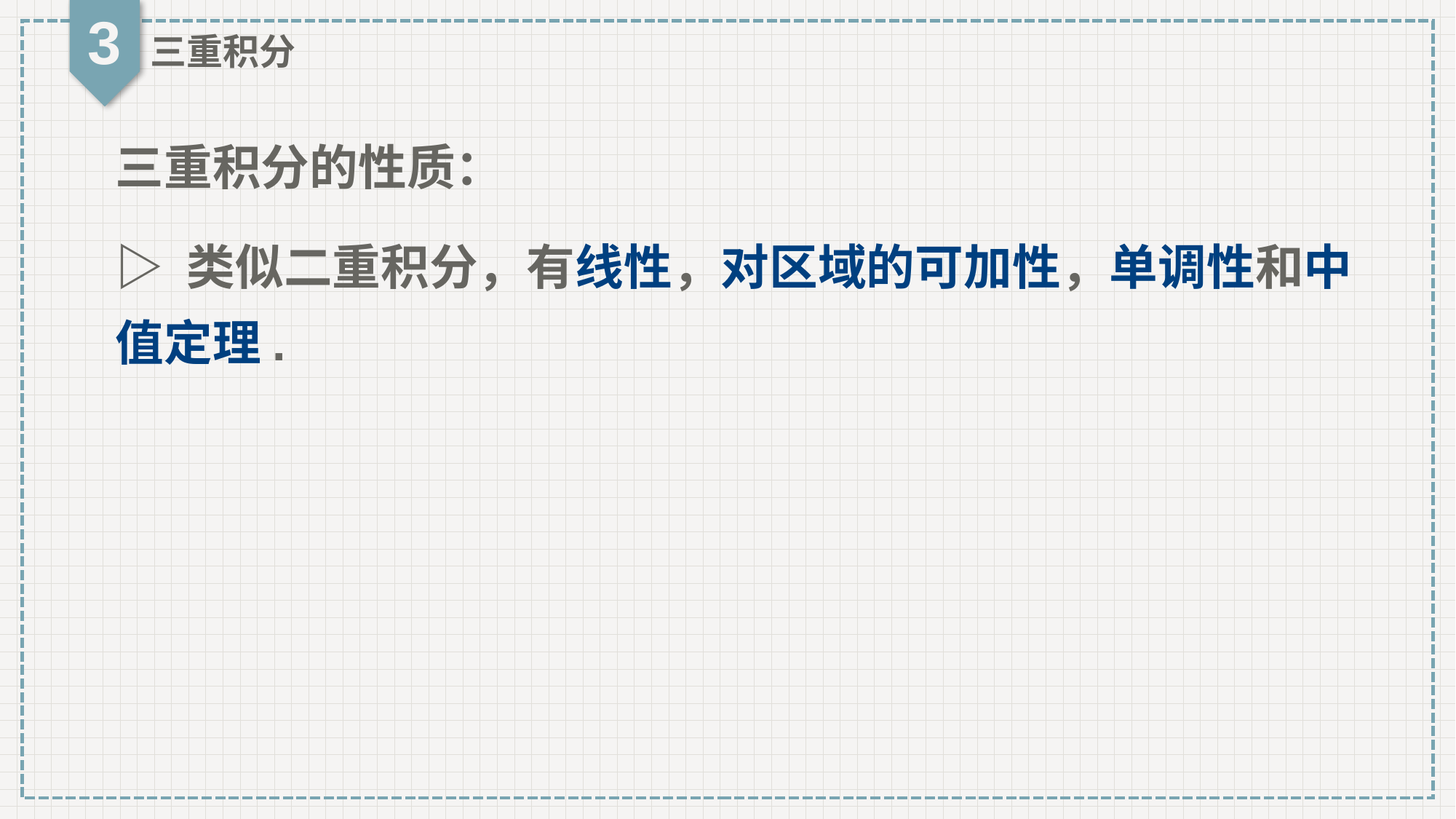

3
三重积分
三重积分的性质：
▷ 类似二重积分，有线性，对区域的可加性，单调性和中值定理.